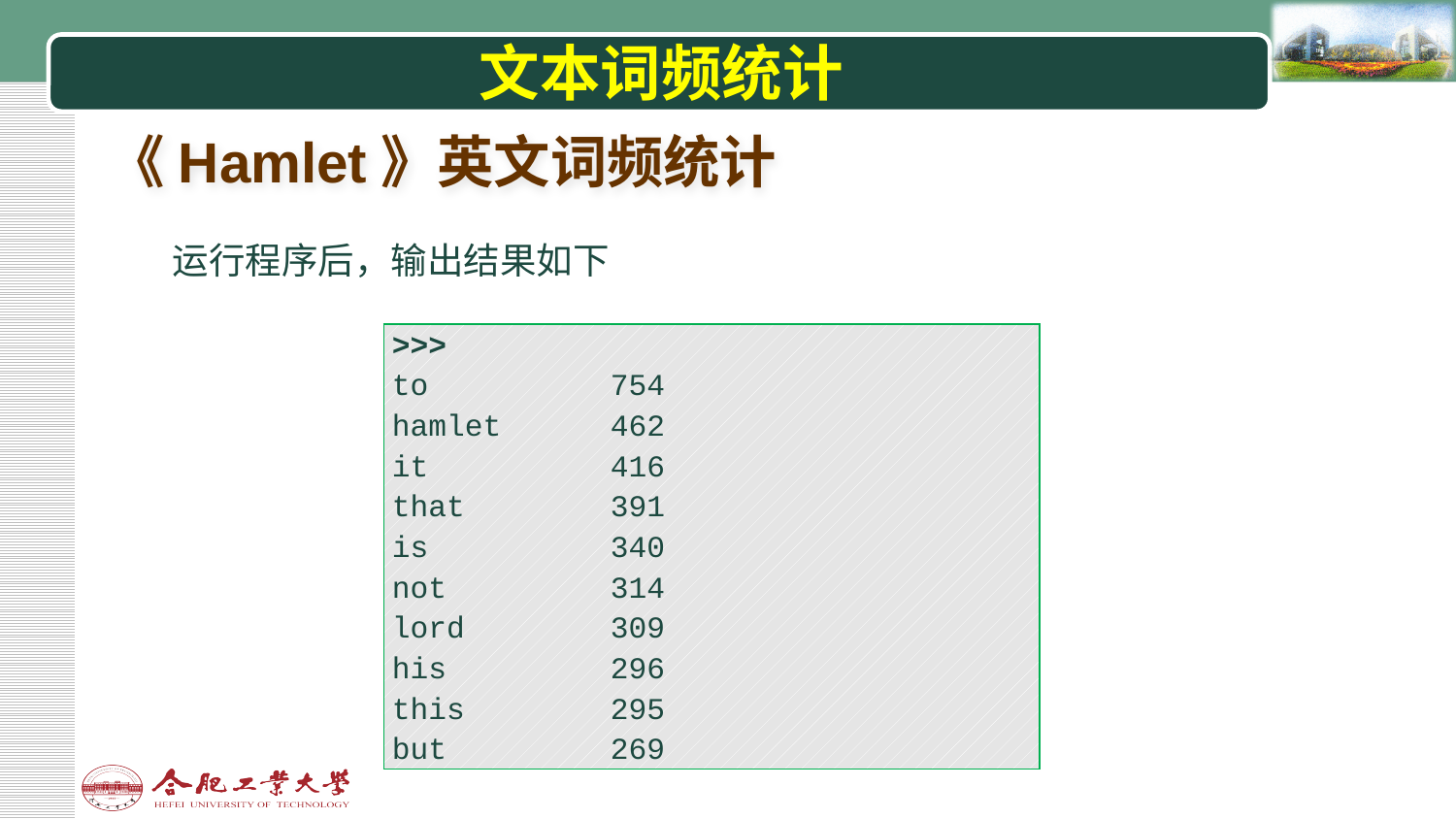

# 文本词频统计
《Hamlet》英文词频统计
运行程序后，输出结果如下
| >>>  to 754 hamlet 462 it 416 that 391 is 340 not 314 lord 309 his 296 this 295 but 269 |
| --- |